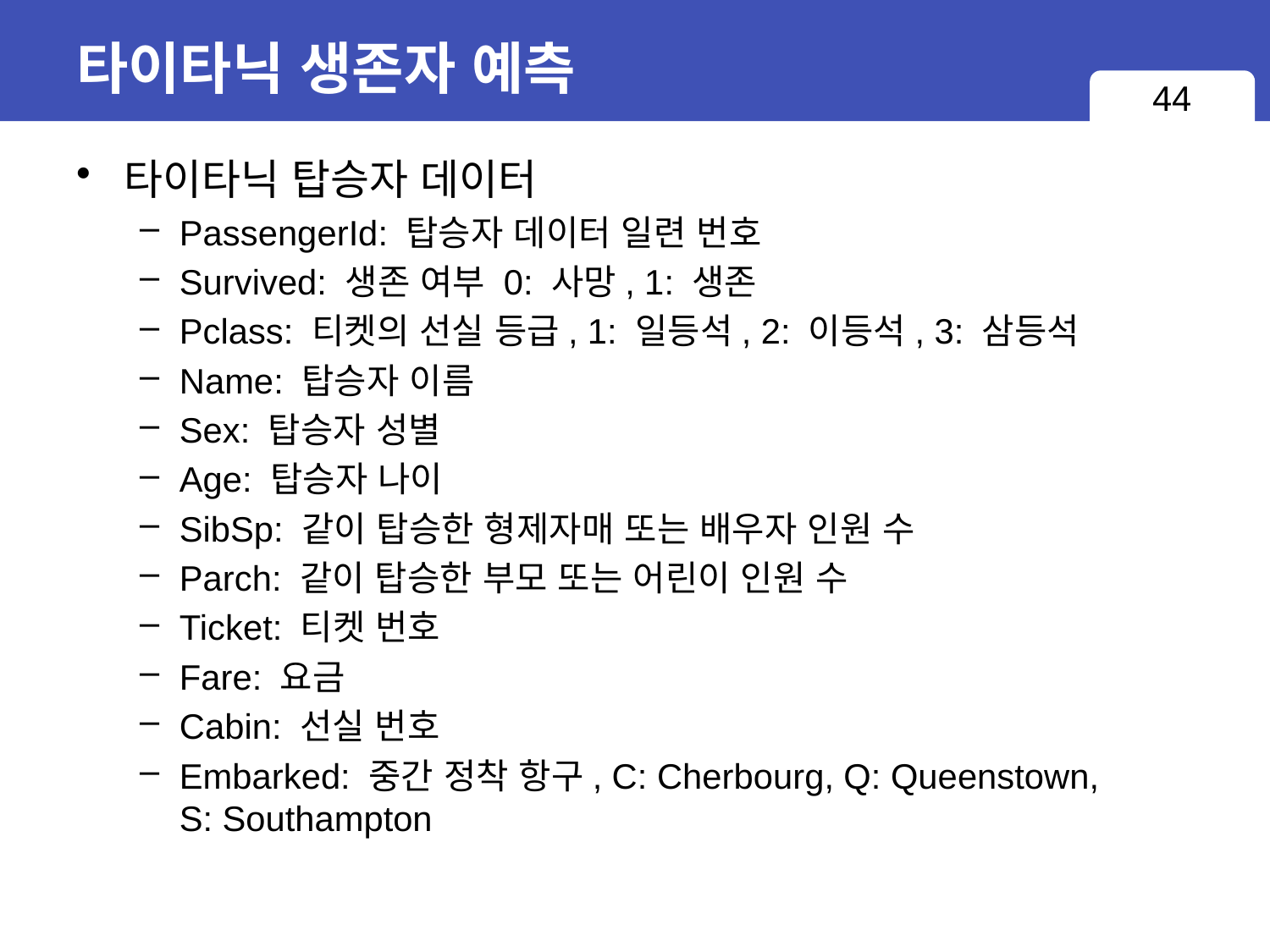

# 타이타닉 생존자 예측
44
타이타닉 탑승자 데이터
PassengerId: 탑승자 데이터 일련 번호
Survived: 생존 여부 0: 사망, 1: 생존
Pclass: 티켓의 선실 등급, 1: 일등석, 2: 이등석, 3: 삼등석
Name: 탑승자 이름
Sex: 탑승자 성별
Age: 탑승자 나이
SibSp: 같이 탑승한 형제자매 또는 배우자 인원 수
Parch: 같이 탑승한 부모 또는 어린이 인원 수
Ticket: 티켓 번호
Fare: 요금
Cabin: 선실 번호
Embarked: 중간 정착 항구, C: Cherbourg, Q: Queenstown,
S: Southampton